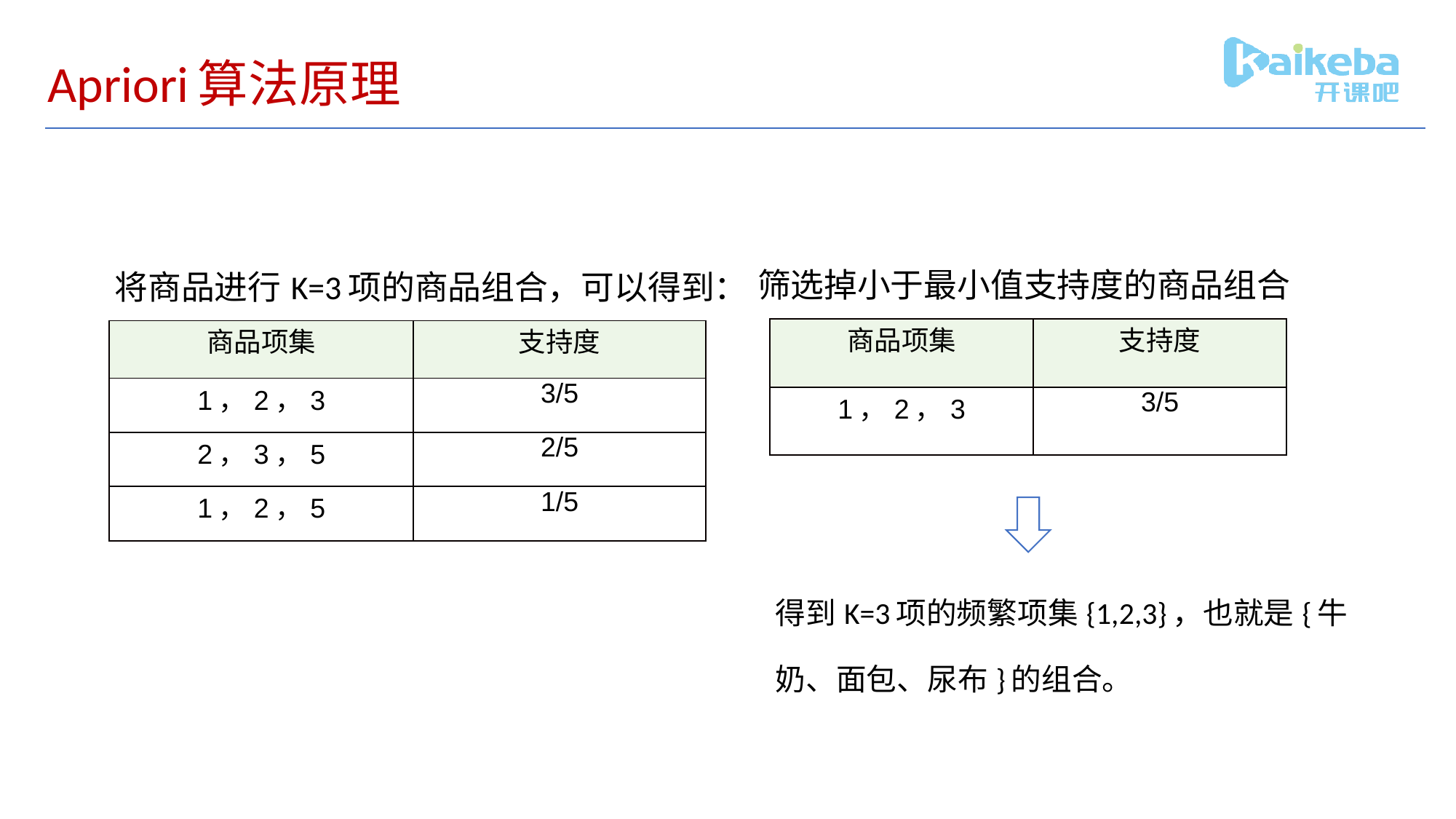

# Apriori算法原理
筛选掉小于最小值支持度的商品组合

将商品进行K=3项的商品组合，可以得到：

| 商品项集 | 支持度 |
| --- | --- |
| 1，2，3 | 3/5 |
| 商品项集 | 支持度 |
| --- | --- |
| 1，2，3 | 3/5 |
| 2，3，5 | 2/5 |
| 1，2，5 | 1/5 |

得到K=3项的频繁项集{1,2,3}，也就是{牛奶、面包、尿布}的组合。